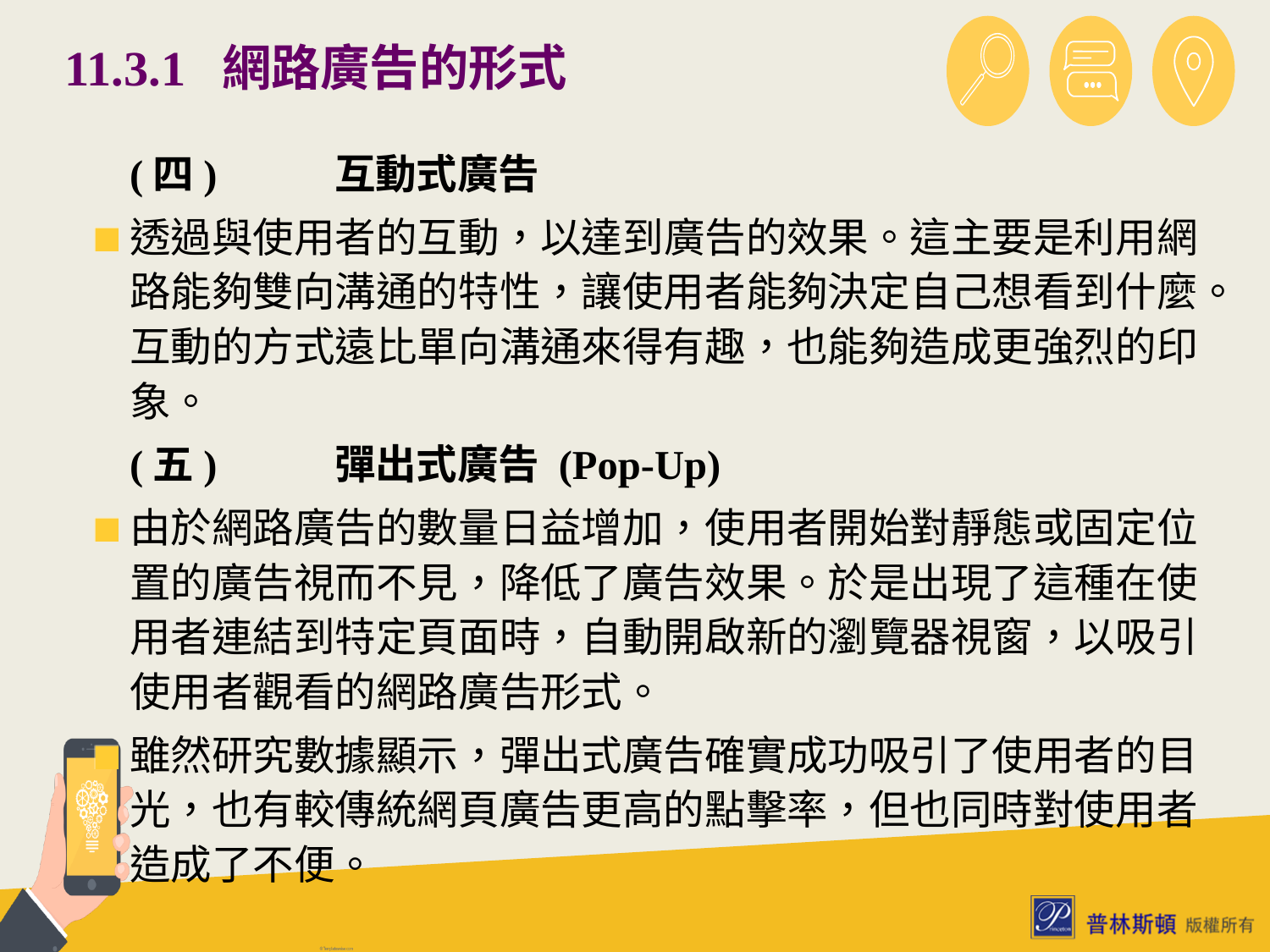

# 11.3.1  網路廣告的形式
    (四)	互動式廣告
透過與使用者的互動，以達到廣告的效果。這主要是利用網路能夠雙向溝通的特性，讓使用者能夠決定自己想看到什麼。互動的方式遠比單向溝通來得有趣，也能夠造成更強烈的印象。
    (五)	彈出式廣告 (Pop-Up)
由於網路廣告的數量日益增加，使用者開始對靜態或固定位置的廣告視而不見，降低了廣告效果。於是出現了這種在使用者連結到特定頁面時，自動開啟新的瀏覽器視窗，以吸引使用者觀看的網路廣告形式。
雖然研究數據顯示，彈出式廣告確實成功吸引了使用者的目光，也有較傳統網頁廣告更高的點擊率，但也同時對使用者造成了不便。